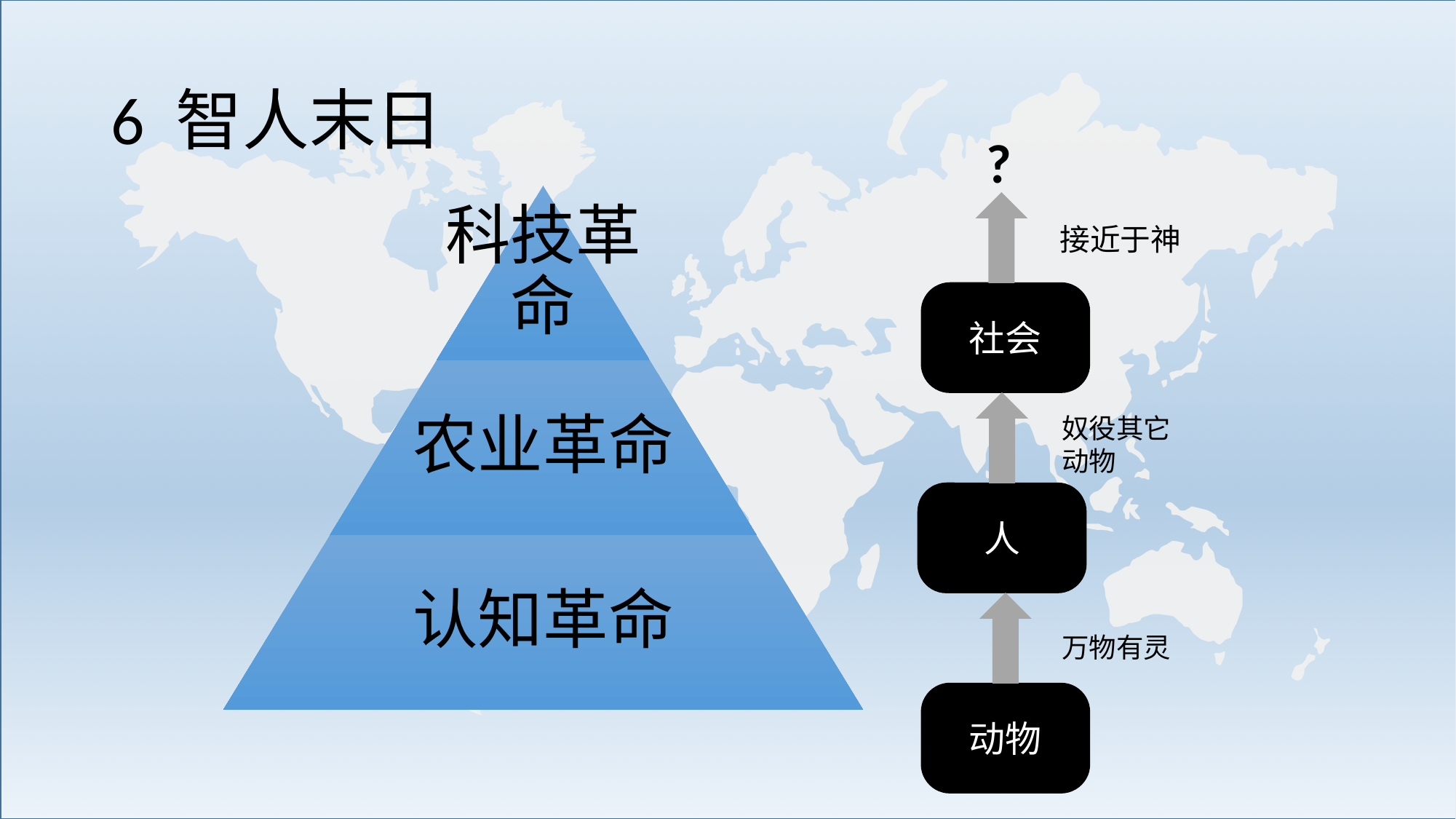

# 6 智人末日
?
科技革命

接近于神
社会

农业革命
奴役其它动物
人

认知革命
万物有灵
动物